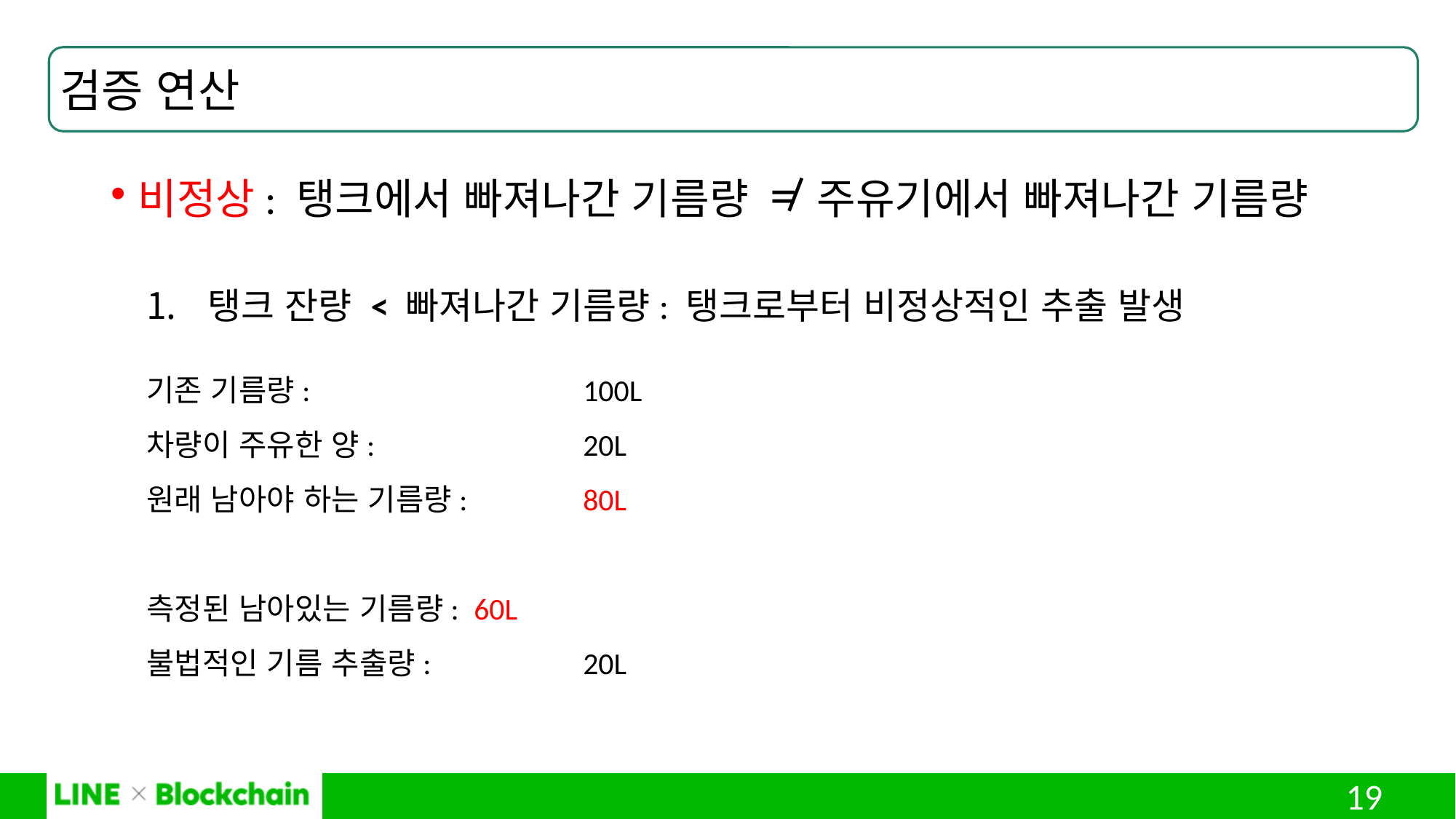

검증 연산
비정상: 탱크에서 빠져나간 기름량 = 주유기에서 빠져나간 기름량
탱크 잔량 < 빠져나간 기름량: 탱크로부터 비정상적인 추출 발생
기존 기름량: 			100L
차량이 주유한 양: 		20L
원래 남아야 하는 기름량: 	80L

측정된 남아있는 기름량: 	60L
불법적인 기름 추출량:  		20L